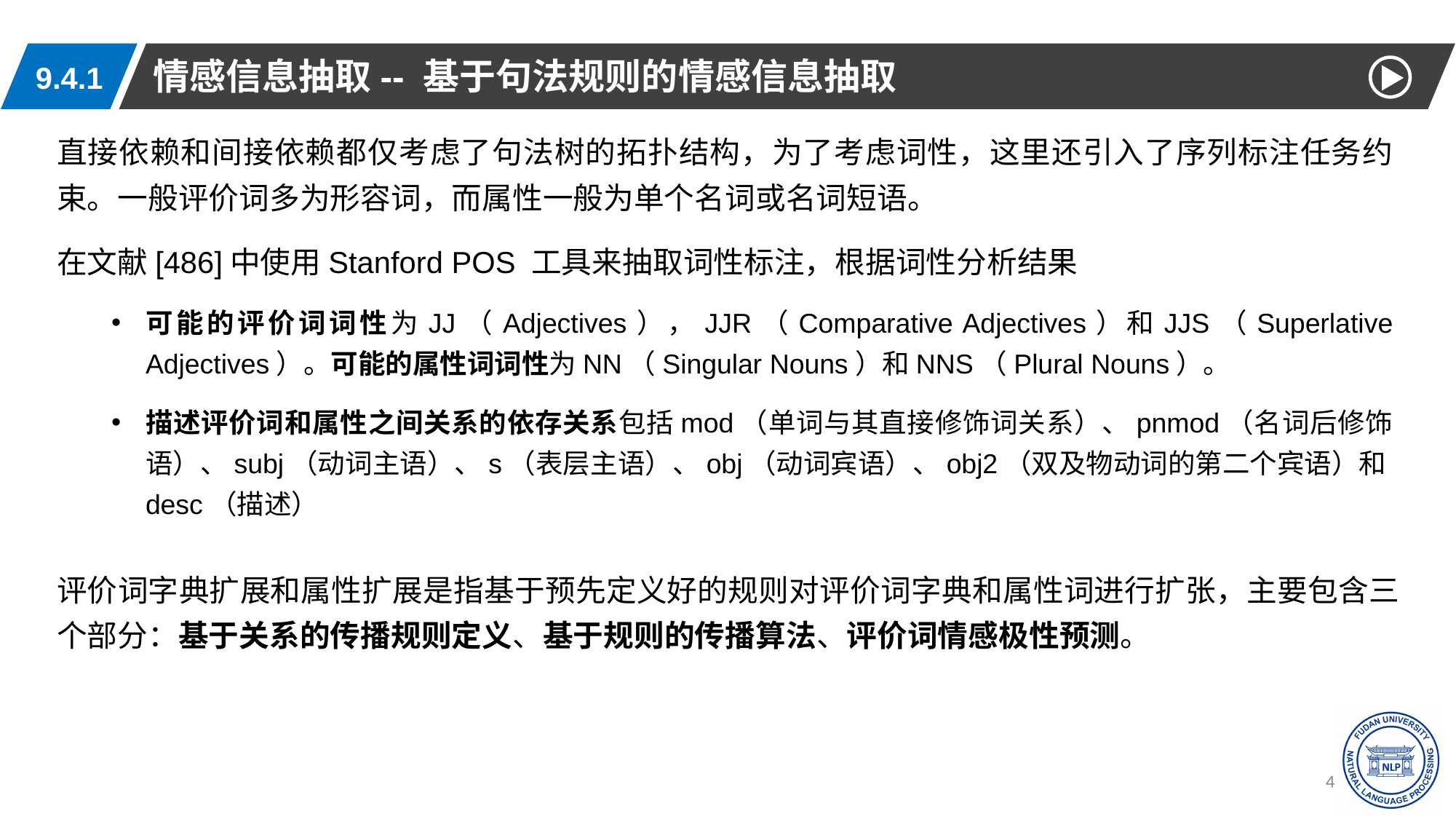

情感信息抽取-- 基于句法规则的情感信息抽取
9.4.1

直接依赖和间接依赖都仅考虑了句法树的拓扑结构，为了考虑词性，这里还引入了序列标注任务约束。一般评价词多为形容词，而属性一般为单个名词或名词短语。
在文献[486]中使用Stanford POS 工具来抽取词性标注，根据词性分析结果
可能的评价词词性为JJ（Adjectives），JJR（Comparative Adjectives）和JJS（Superlative Adjectives）。可能的属性词词性为NN（Singular Nouns）和NNS（Plural Nouns）。
描述评价词和属性之间关系的依存关系包括mod（单词与其直接修饰词关系）、pnmod（名词后修饰语）、subj（动词主语）、s（表层主语）、obj（动词宾语）、obj2（双及物动词的第二个宾语）和desc（描述）
评价词字典扩展和属性扩展是指基于预先定义好的规则对评价词字典和属性词进行扩张，主要包含三个部分：基于关系的传播规则定义、基于规则的传播算法、评价词情感极性预测。
44